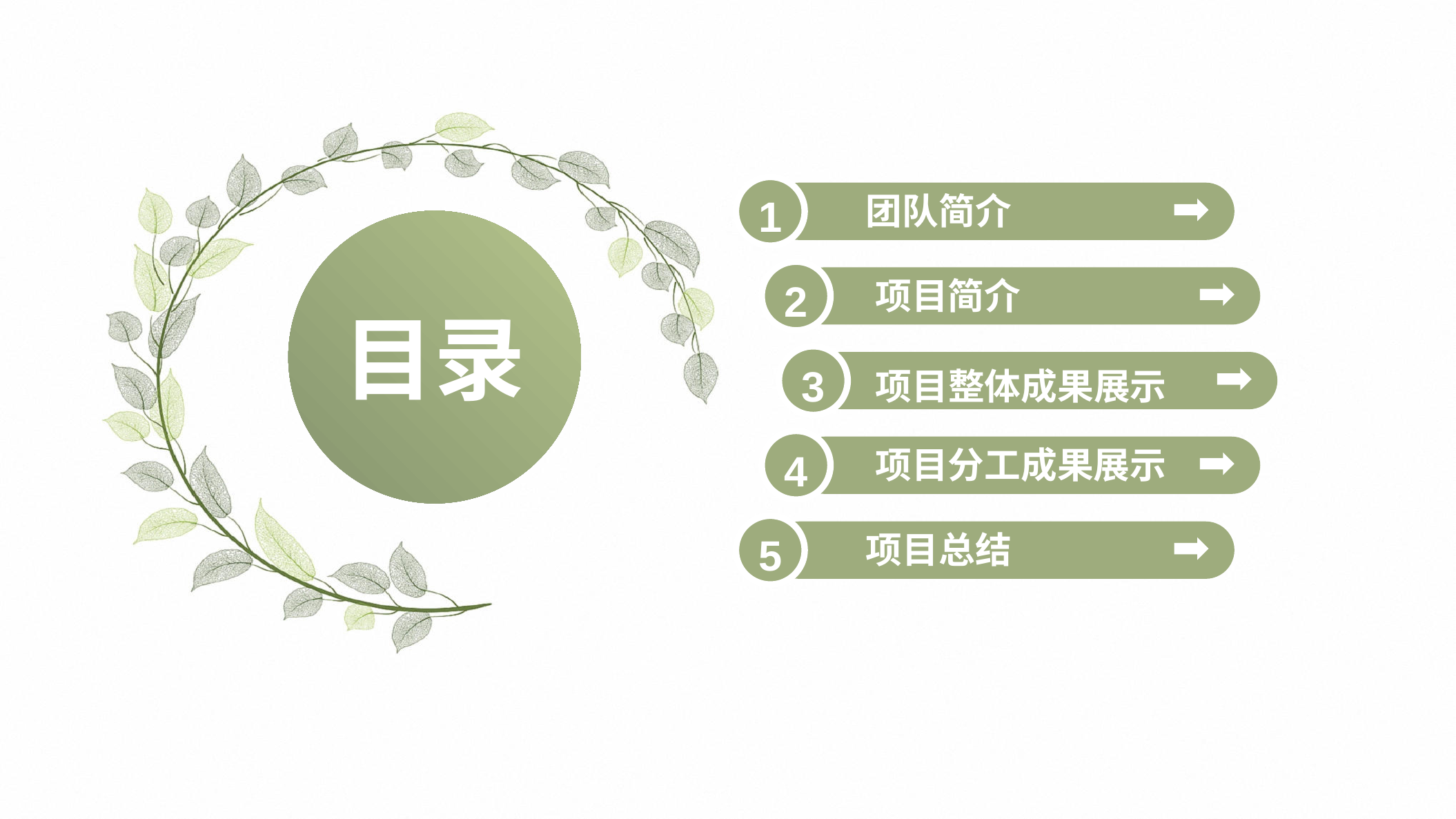

团队简介

1

目录

  项目简介

2

  项目整体成果展示

3

  项目分工成果展示

4

    项目总结

5